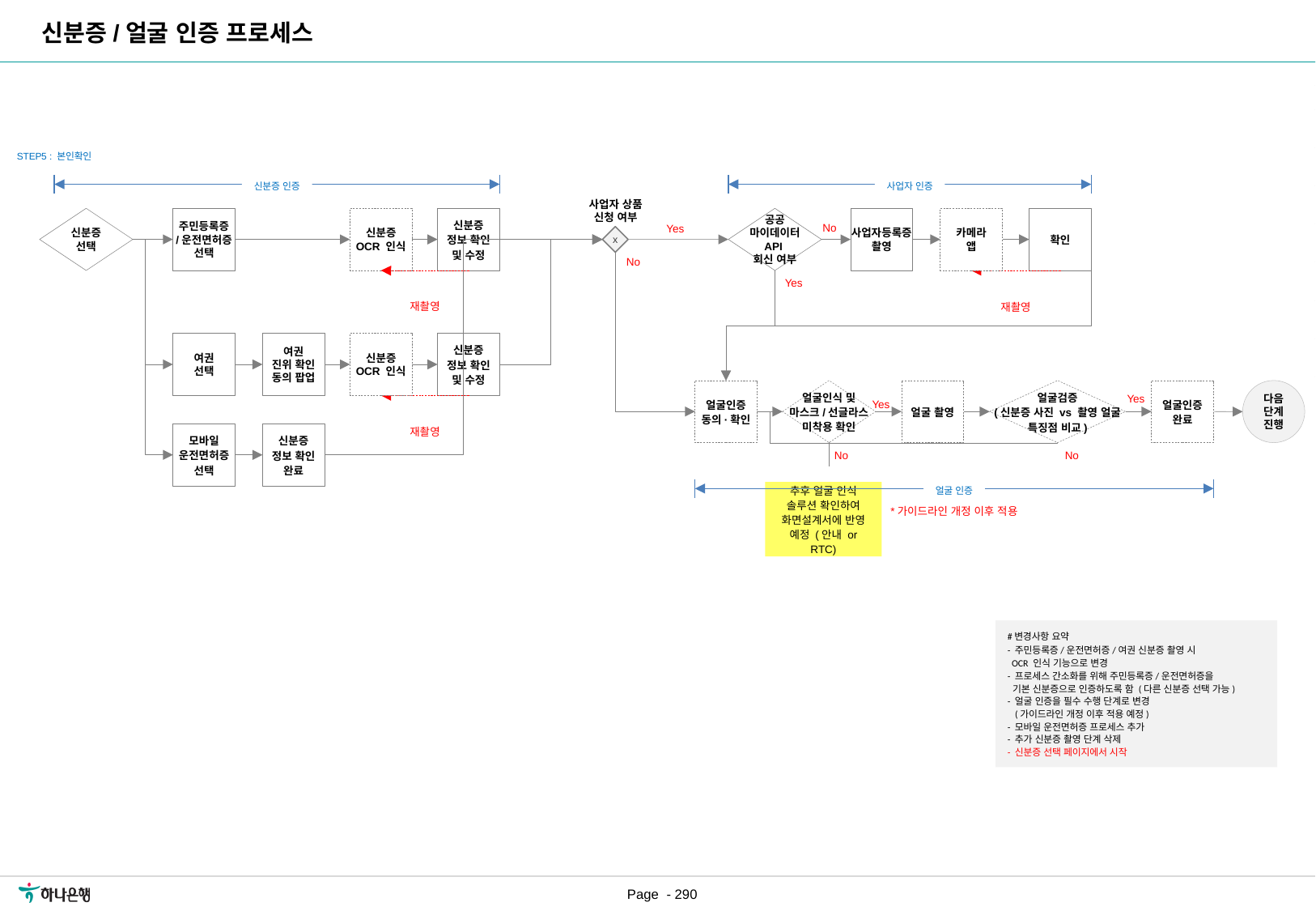

신분증/얼굴 인증 프로세스
| 요구사항ID |
| --- |
| REQ\_URR\_019 |
| REQ\_URR\_024 |
| REQ\_URR\_028 |
| REQ\_URR\_043 |
| REQ\_URR\_044 |
| REQ\_URR\_045 |
| REQ\_URR\_046 |
STEP5 : 본인확인
신분증 인증
사업자 인증
사업자 상품
신청 여부
신분증
선택
주민등록증
/운전면허증
선택
신분증
OCR 인식
신분증
정보 확인
및 수정
공공
마이데이터
API
회신 여부
사업자등록증
촬영
카메라
앱
확인
No
Yes
x
No
Yes
재촬영
재촬영
여권
진위 확인
동의 팝업
여권
선택
신분증
OCR 인식
신분증
정보 확인
및 수정
얼굴인증
동의·확인
얼굴인식 및
마스크/선글라스
미착용 확인
얼굴 촬영
얼굴검증
(신분증 사진 vs 촬영 얼굴
특징점 비교)
얼굴인증
완료
다음
단계
진행
Yes
Yes
재촬영
신분증
정보 확인
완료
모바일
운전면허증
선택
No
No
얼굴 인증
추후 얼굴 인식 솔루션 확인하여 화면설계서에 반영 예정 (안내 or RTC)
*가이드라인 개정 이후 적용
#변경사항 요약
- 주민등록증/운전면허증/여권 신분증 촬영 시
  OCR 인식 기능으로 변경
- 프로세스 간소화를 위해 주민등록증/운전면허증을
  기본 신분증으로 인증하도록 함 (다른 신분증 선택 가능)
- 얼굴 인증을 필수 수행 단계로 변경
  (가이드라인 개정 이후 적용 예정)
- 모바일 운전면허증 프로세스 추가
- 추가 신분증 촬영 단계 삭제
- 신분증 선택 페이지에서 시작